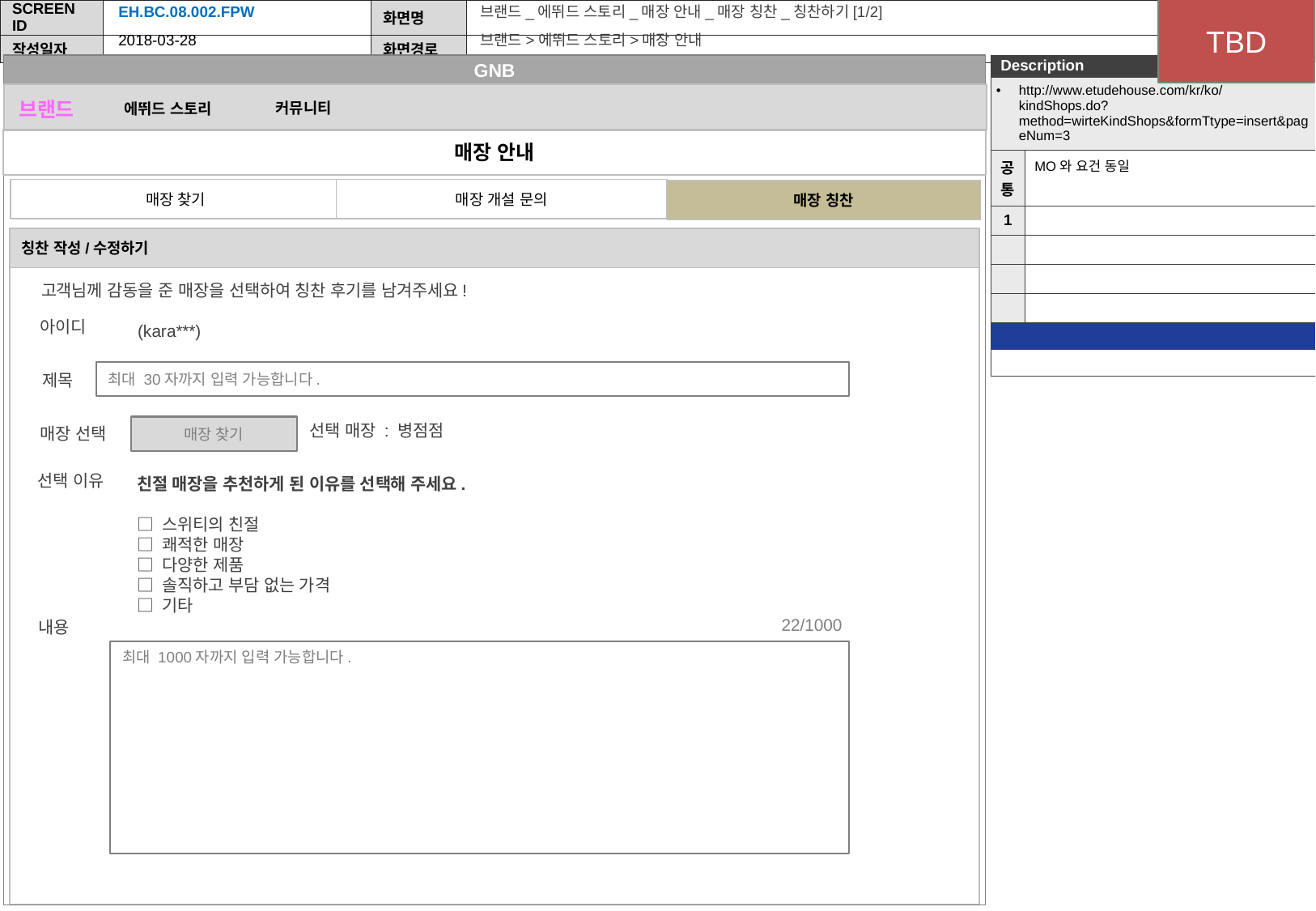

TBD
EH.BC.08.002.FPW
브랜드_에뛰드 스토리_매장 안내_매장 칭찬_칭찬하기[1/2]
2018-03-28
브랜드>에뛰드 스토리>매장 안내

GNB
| Description |  |
| --- | --- |
| http://www.etudehouse.com/kr/ko/kindShops.do?method=wirteKindShops&formTtype=insert&pageNum=3 |  |
| 공통 | MO와 요건 동일 |
| 1 |  |
|  |  |
|  |  |
|  |  |
|  |  |
|  |  |

브랜드
커뮤니티
에뛰드 스토리
매장 안내
매장 찾기
매장 개설 문의
매장 칭찬

칭찬 작성/수정하기
고객님께 감동을 준 매장을 선택하여 칭찬 후기를 남겨주세요!
아이디
(kara***)
최대 30자까지 입력 가능합니다.
제목
선택 매장 : 병점점
매장 찾기
매장 선택
선택 이유
친절 매장을 추천하게 된 이유를 선택해 주세요.

□ 스위티의 친절
□ 쾌적한 매장
□ 다양한 제품
□ 솔직하고 부담 없는 가격
□ 기타
22/1000
내용
최대 1000자까지 입력 가능합니다.